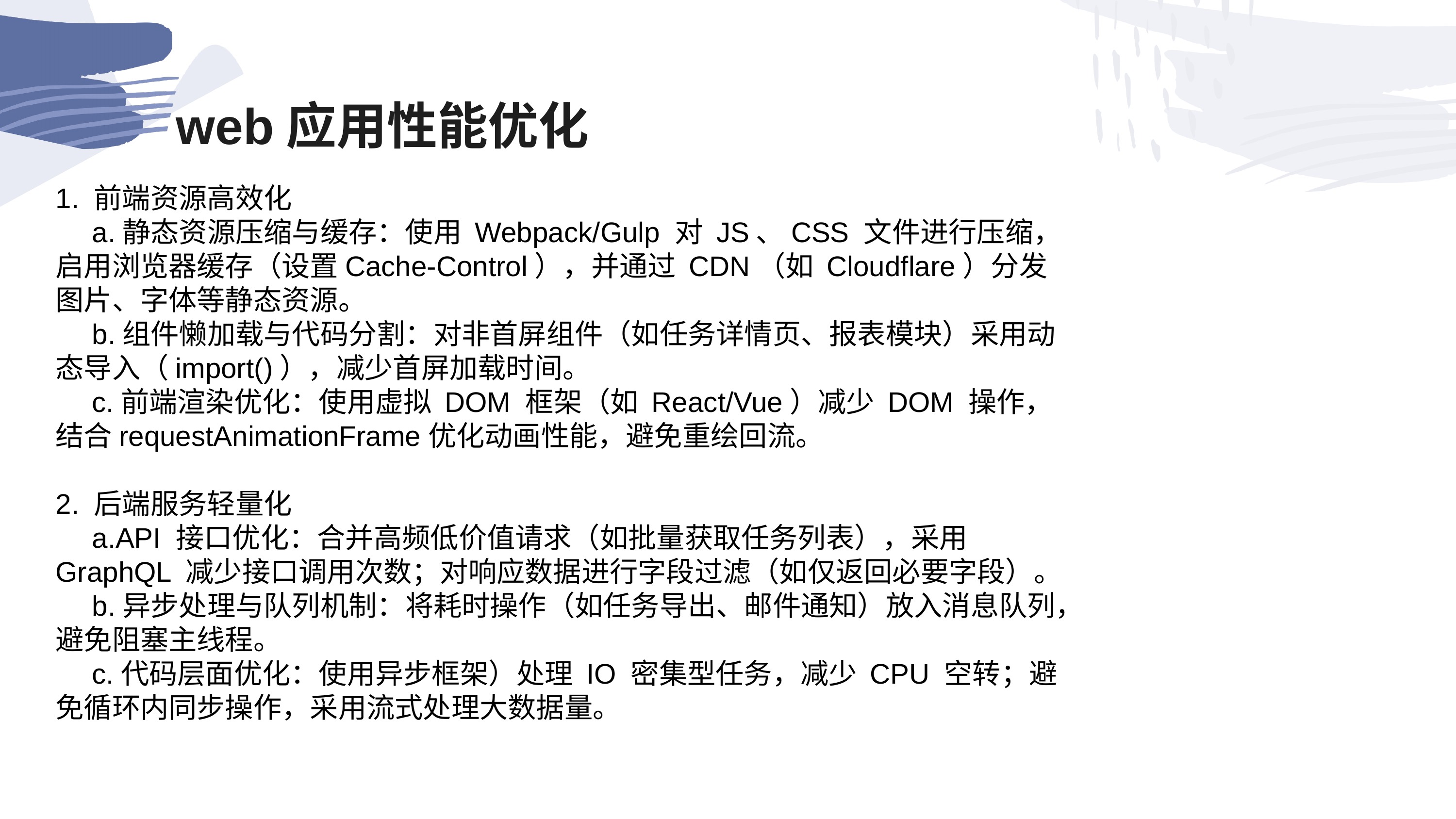

web应用性能优化

1. 前端资源高效化
a.静态资源压缩与缓存：使用 Webpack/Gulp 对 JS、CSS 文件进行压缩，启用浏览器缓存（设置Cache-Control），并通过 CDN（如 Cloudflare）分发图片、字体等静态资源。
b.组件懒加载与代码分割：对非首屏组件（如任务详情页、报表模块）采用动态导入（import()），减少首屏加载时间。
c.前端渲染优化：使用虚拟 DOM 框架（如 React/Vue）减少 DOM 操作，结合requestAnimationFrame优化动画性能，避免重绘回流。

2. 后端服务轻量化
a.API 接口优化：合并高频低价值请求（如批量获取任务列表），采用 GraphQL 减少接口调用次数；对响应数据进行字段过滤（如仅返回必要字段）。
b.异步处理与队列机制：将耗时操作（如任务导出、邮件通知）放入消息队列，避免阻塞主线程。
c.代码层面优化：使用异步框架）处理 IO 密集型任务，减少 CPU 空转；避免循环内同步操作，采用流式处理大数据量。